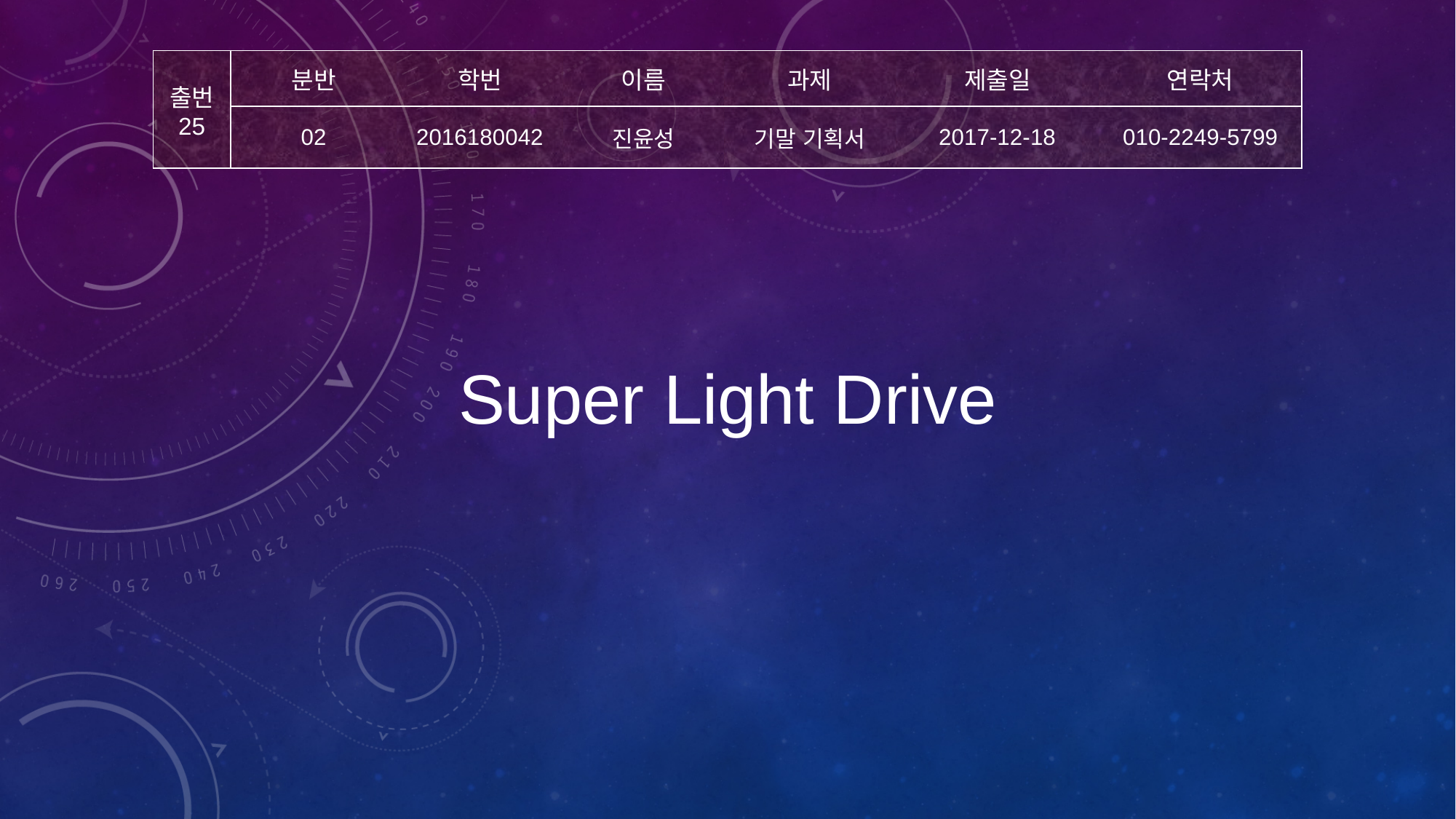

| 출번 25 | 분반 | 학번 | 이름 | 과제 | 제출일 | 연락처 |
| --- | --- | --- | --- | --- | --- | --- |
|  | 02 | 2016180042 | 진윤성 | 기말 기획서 | 2017-12-18 | 010-2249-5799 |
# Super Light Drive